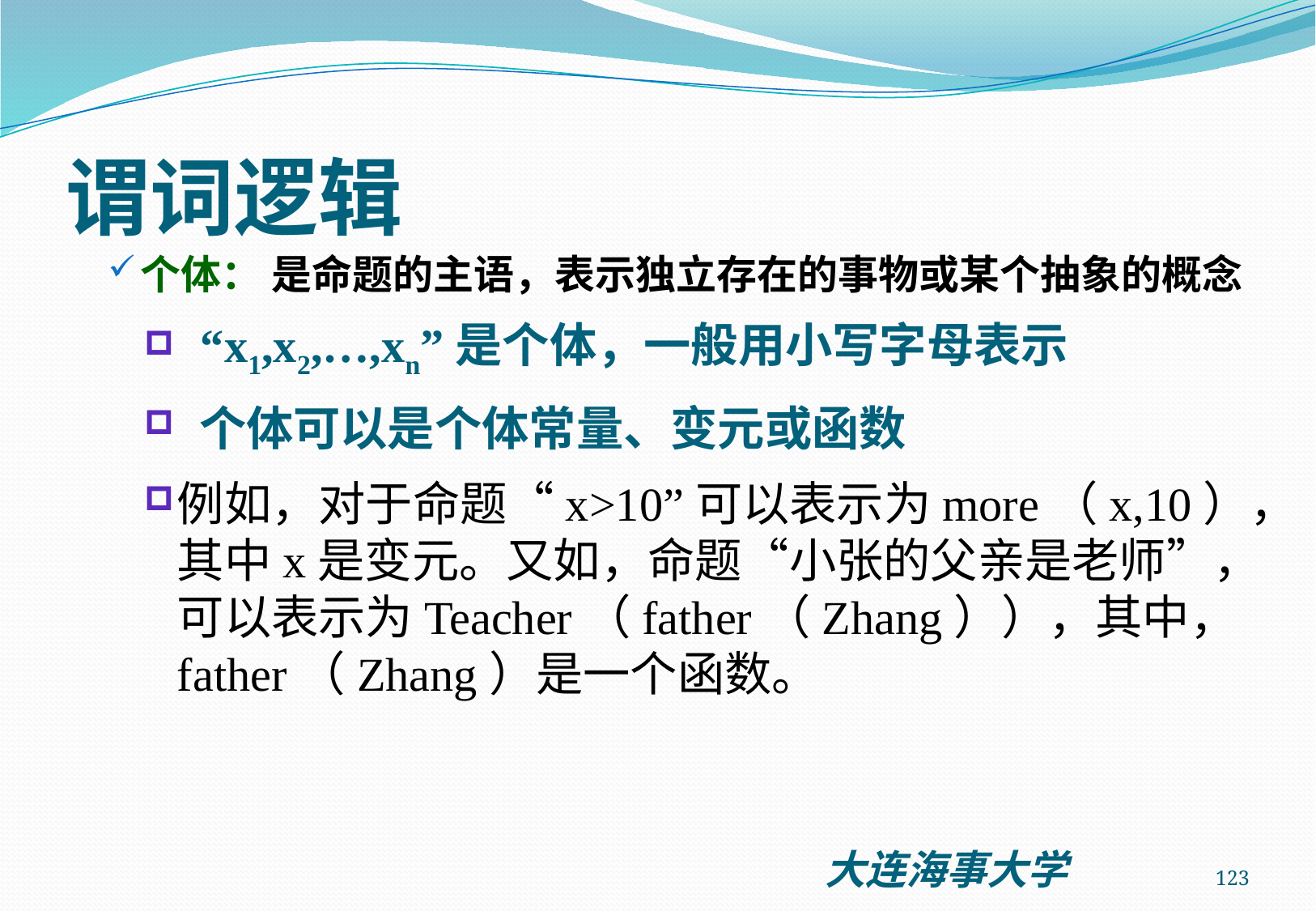

# 谓词逻辑
个体： 是命题的主语，表示独立存在的事物或某个抽象的概念
  “x1,x2,…,xn”是个体，一般用小写字母表示
 个体可以是个体常量、变元或函数
例如，对于命题“x>10”可以表示为more（x,10），其中x是变元。又如，命题“小张的父亲是老师”，可以表示为Teacher（father（Zhang）），其中， father（Zhang）是一个函数。
123